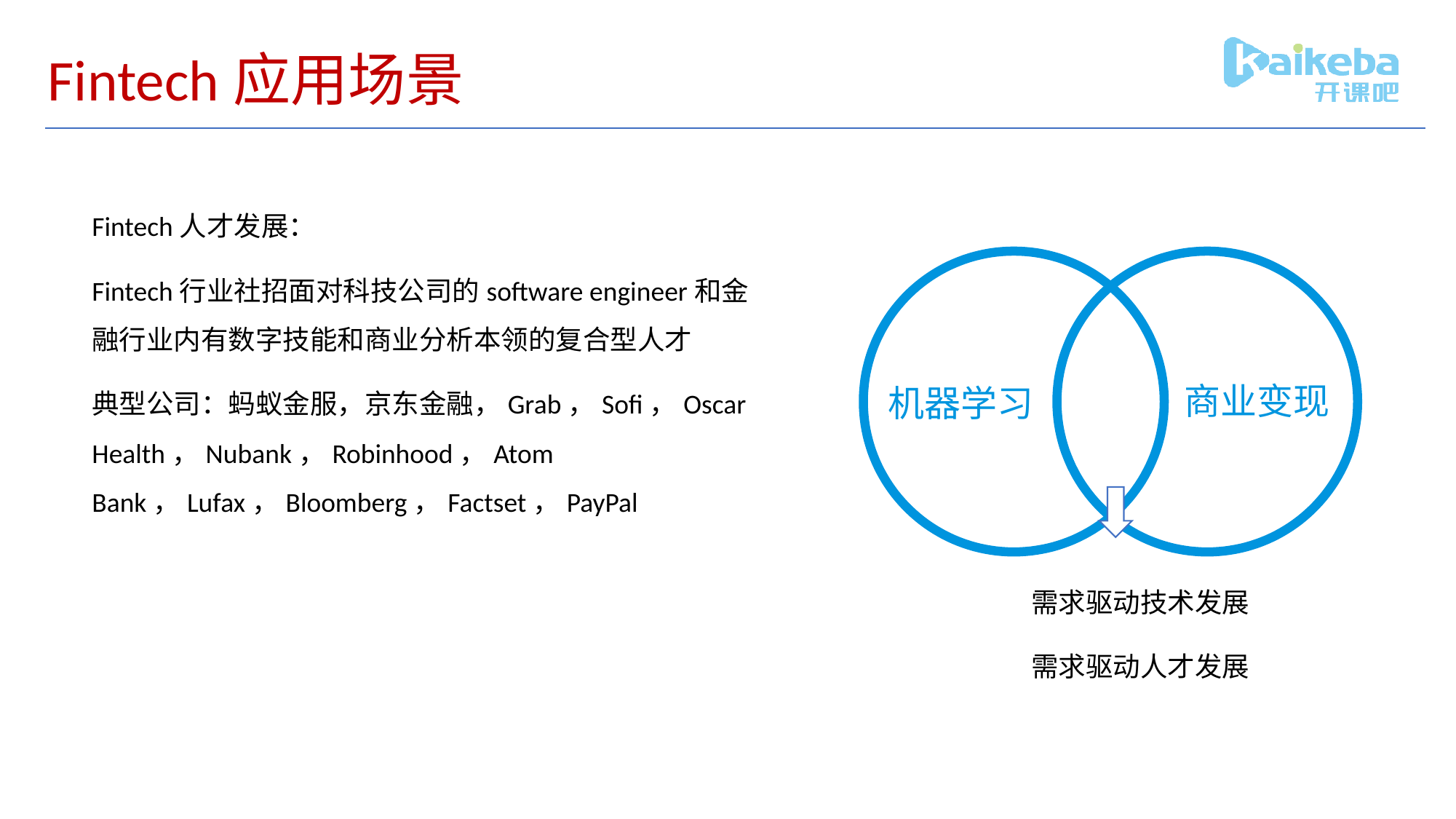

# Fintech应用场景
Fintech人才发展：
Fintech行业社招面对科技公司的software engineer和金融行业内有数字技能和商业分析本领的复合型人才
典型公司：蚂蚁金服，京东金融，Grab，Sofi，Oscar Health，Nubank，Robinhood，Atom Bank，Lufax，Bloomberg，Factset，PayPal

商业变现
机器学习

需求驱动技术发展
需求驱动人才发展